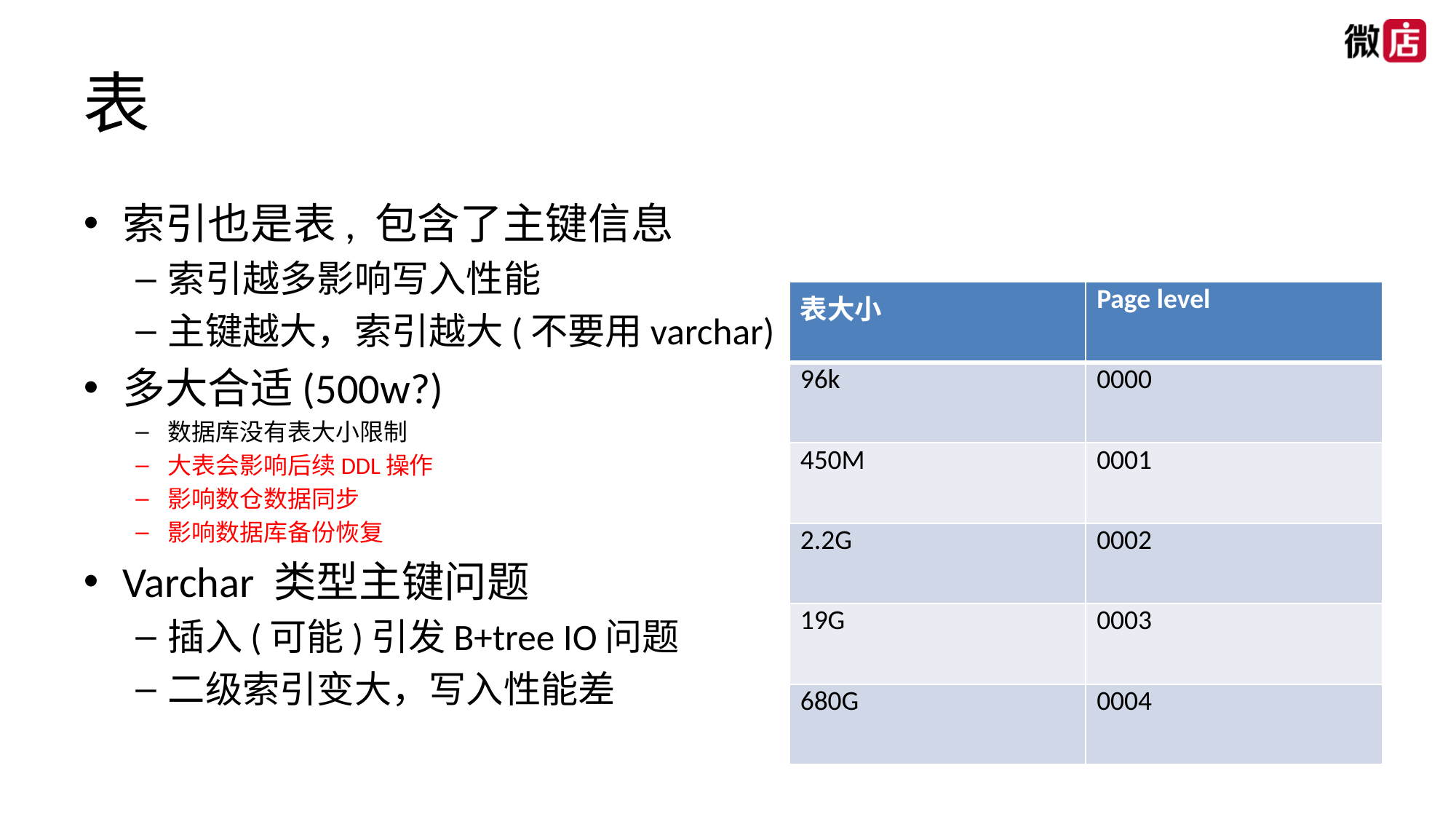

# 表
索引也是表, 包含了主键信息
索引越多影响写入性能
主键越大，索引越大(不要用varchar)
多大合适(500w?)
数据库没有表大小限制
大表会影响后续DDL操作
影响数仓数据同步
影响数据库备份恢复
Varchar 类型主键问题
插入(可能)引发B+tree IO问题
二级索引变大，写入性能差
| 表大小 | Page level |
| --- | --- |
| 96k | 0000 |
| 450M | 0001 |
| 2.2G | 0002 |
| 19G | 0003 |
| 680G | 0004 |